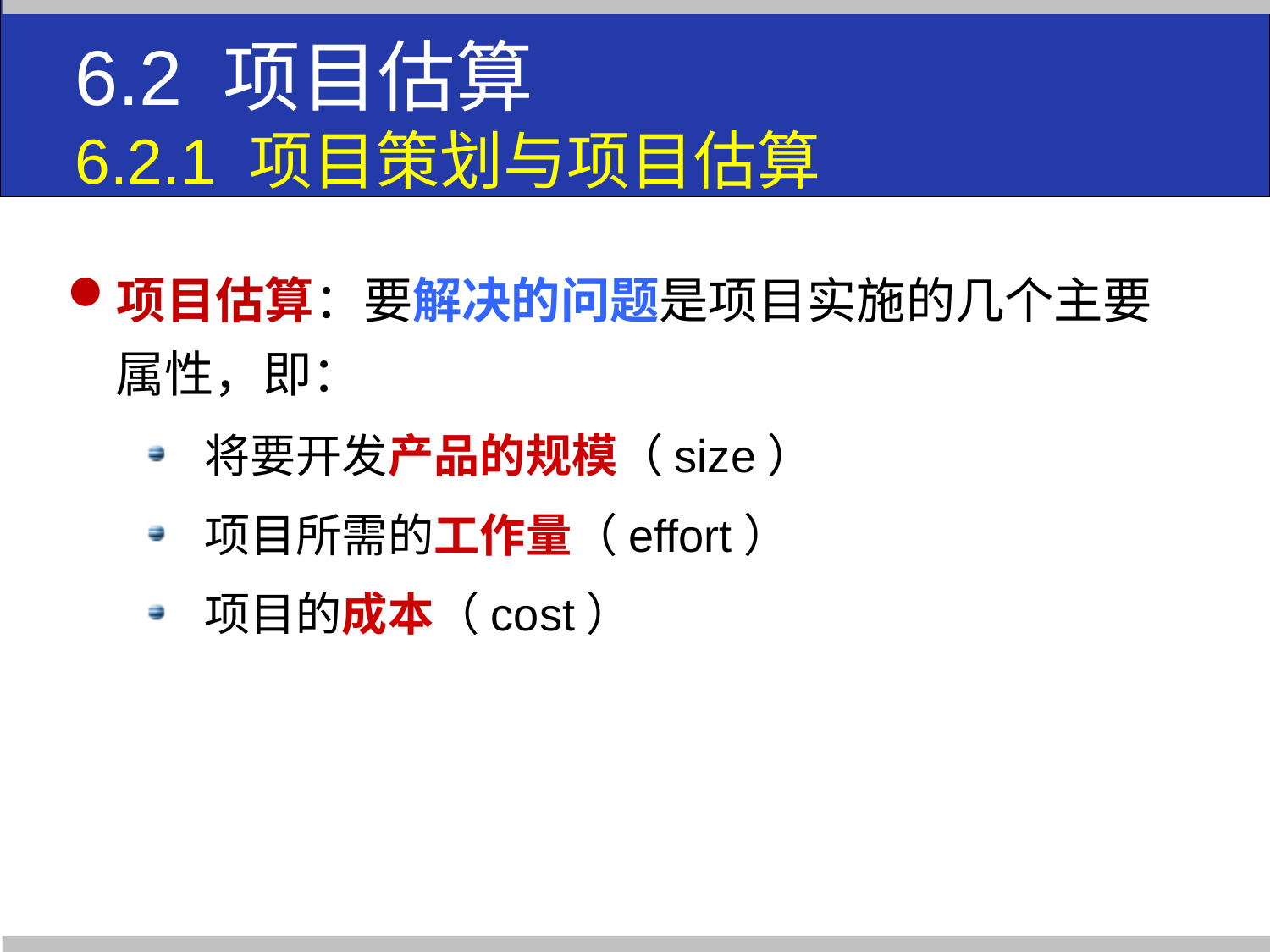

6.2 项目估算
6.2.1 项目策划与项目估算
项目估算：要解决的问题是项目实施的几个主要属性，即：
将要开发产品的规模（size）
项目所需的工作量（effort）
项目的成本（cost）
728